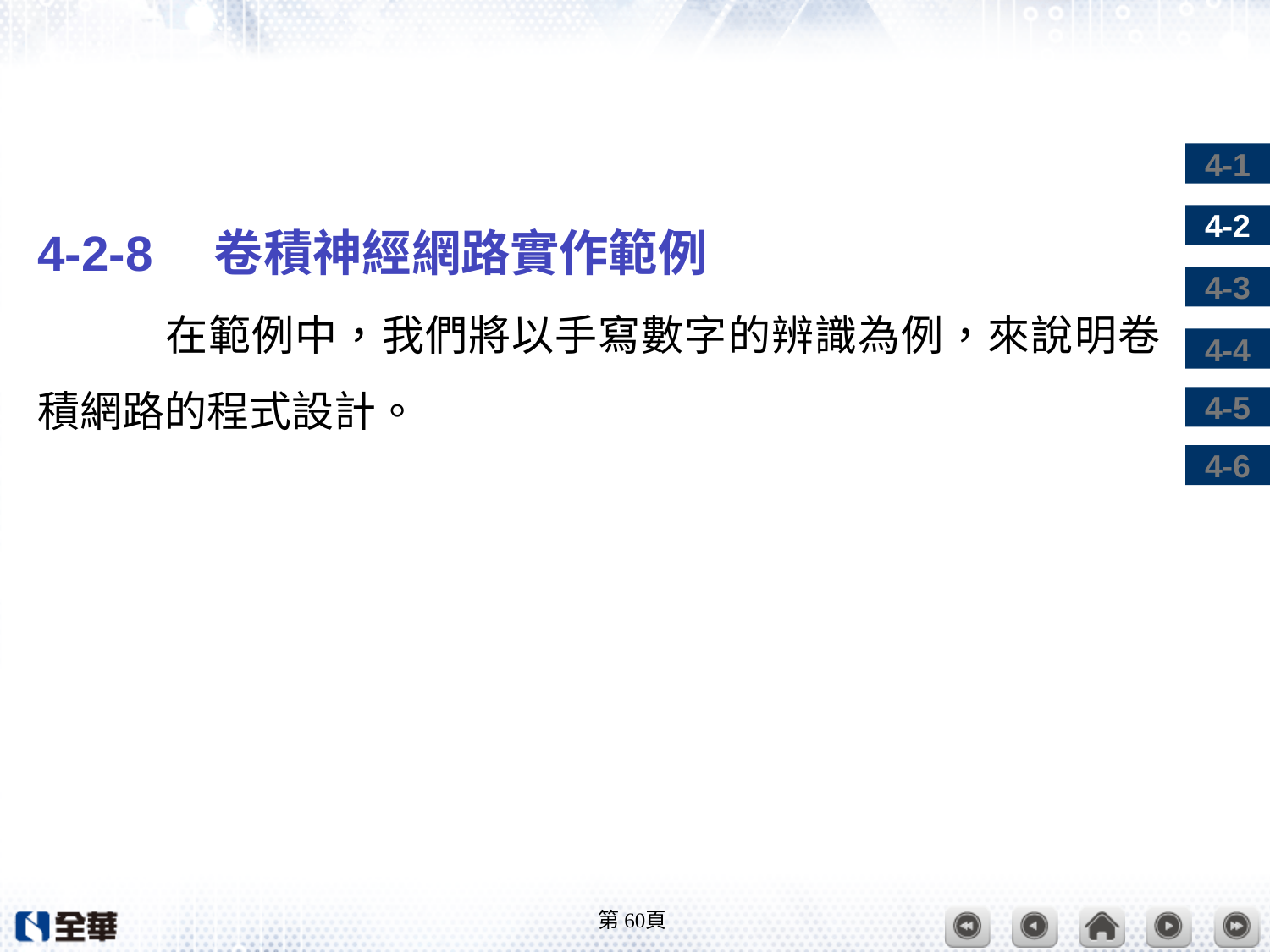

#
4-2-8　卷積神經網路實作範例
	在範例中，我們將以手寫數字的辨識為例，來說明卷積網路的程式設計。